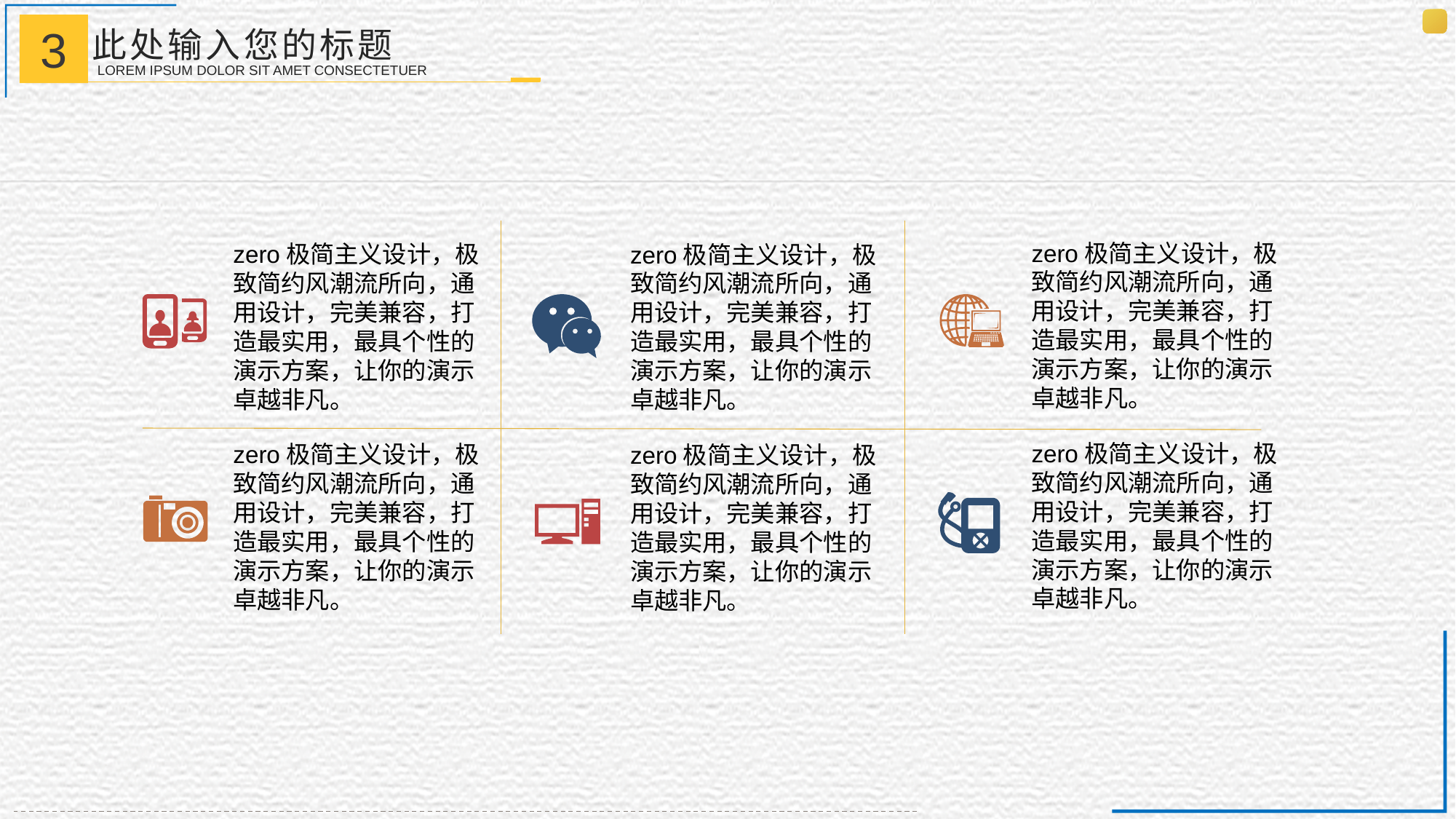

此处输入您的标题
3
LOREM IPSUM DOLOR SIT AMET CONSECTETUER

zero极简主义设计，极致简约风潮流所向，通用设计，完美兼容，打造最实用，最具个性的演示方案，让你的演示卓越非凡。
zero极简主义设计，极致简约风潮流所向，通用设计，完美兼容，打造最实用，最具个性的演示方案，让你的演示卓越非凡。
zero极简主义设计，极致简约风潮流所向，通用设计，完美兼容，打造最实用，最具个性的演示方案，让你的演示卓越非凡。

zero极简主义设计，极致简约风潮流所向，通用设计，完美兼容，打造最实用，最具个性的演示方案，让你的演示卓越非凡。
zero极简主义设计，极致简约风潮流所向，通用设计，完美兼容，打造最实用，最具个性的演示方案，让你的演示卓越非凡。
zero极简主义设计，极致简约风潮流所向，通用设计，完美兼容，打造最实用，最具个性的演示方案，让你的演示卓越非凡。